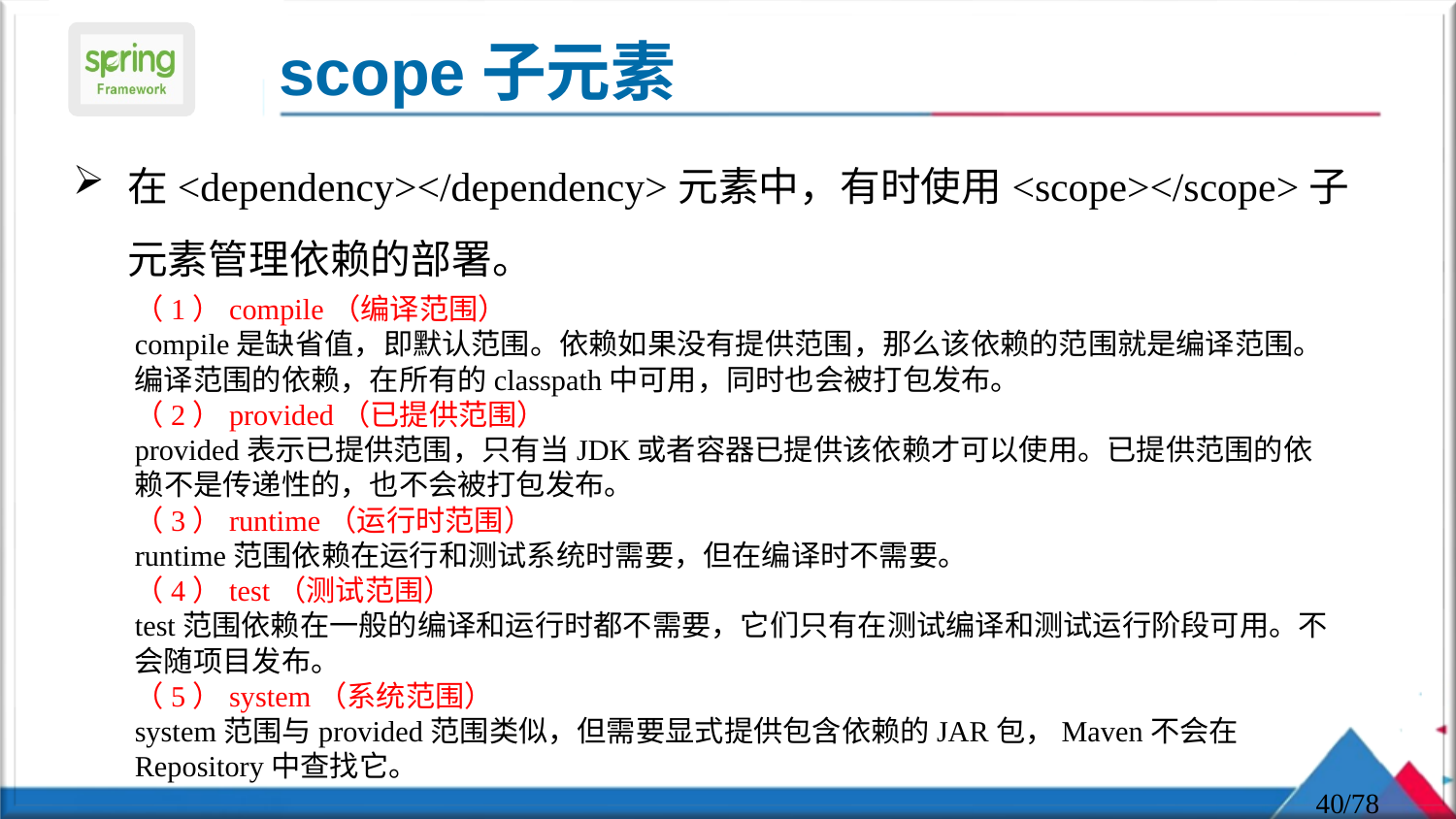

# scope子元素
在<dependency></dependency>元素中，有时使用<scope></scope>子元素管理依赖的部署。

（1）compile（编译范围）
compile是缺省值，即默认范围。依赖如果没有提供范围，那么该依赖的范围就是编译范围。编译范围的依赖，在所有的classpath中可用，同时也会被打包发布。
（2）provided（已提供范围）
provided表示已提供范围，只有当JDK或者容器已提供该依赖才可以使用。已提供范围的依赖不是传递性的，也不会被打包发布。
（3）runtime（运行时范围）
runtime范围依赖在运行和测试系统时需要，但在编译时不需要。
（4）test（测试范围）
test范围依赖在一般的编译和运行时都不需要，它们只有在测试编译和测试运行阶段可用。不会随项目发布。
（5）system（系统范围）
system范围与provided范围类似，但需要显式提供包含依赖的JAR包，Maven不会在Repository中查找它。
40
/78